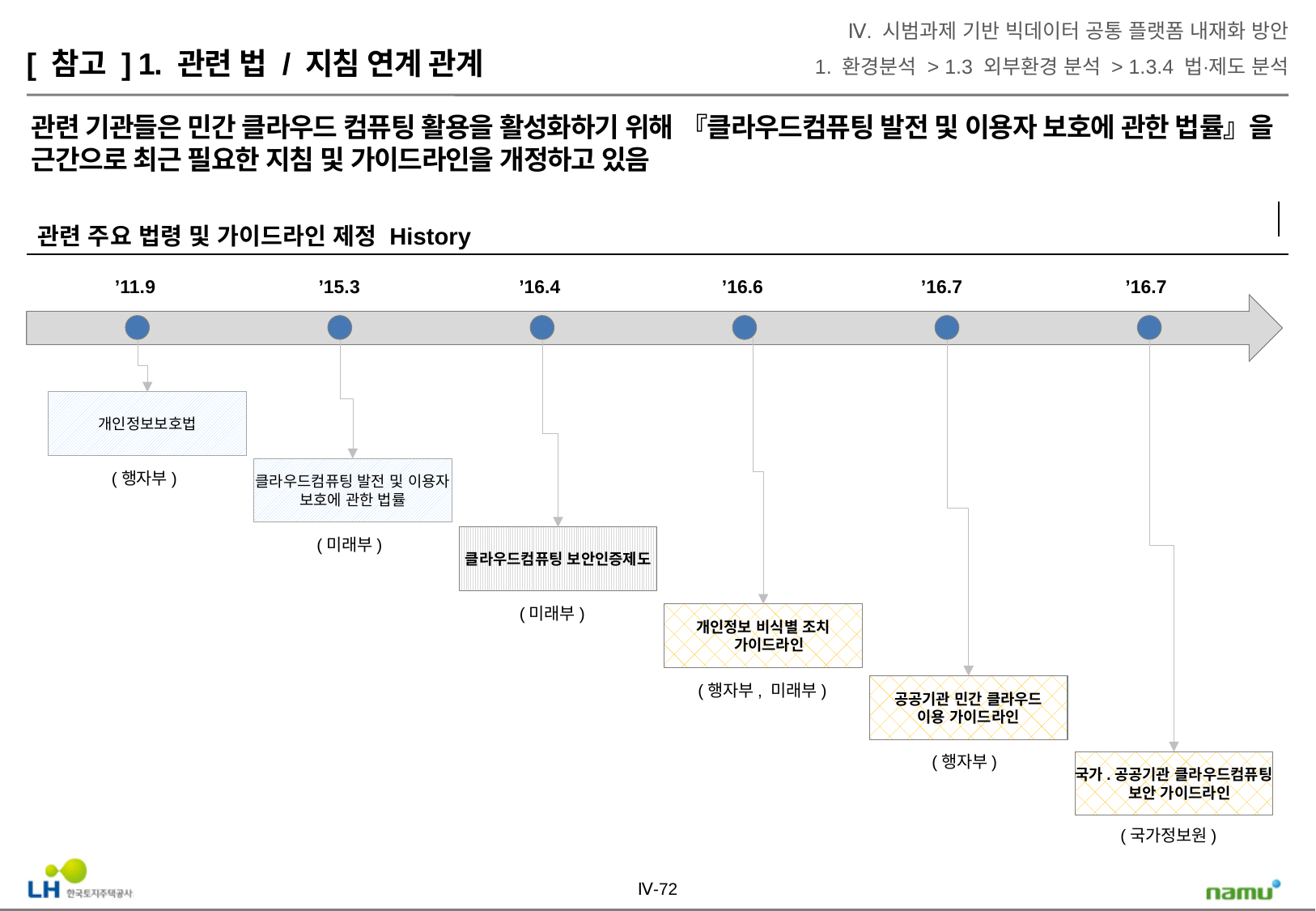

Ⅳ. 시범과제 기반 빅데이터 공통 플랫폼 내재화 방안
1. 환경분석 > 1.3 외부환경 분석 > 1.3.4 법∙제도 분석
[ 참고 ] 1. 관련 법 / 지침 연계 관계
관련 기관들은 민간 클라우드 컴퓨팅 활용을 활성화하기 위해 『클라우드컴퓨팅 발전 및 이용자 보호에 관한 법률』을 근간으로 최근 필요한 지침 및 가이드라인을 개정하고 있음
관련 주요 법령 및 가이드라인 제정 History
’11.9
’15.3
’16.4
’16.6
’16.7
’16.7

개인정보보호법
클라우드컴퓨팅 발전 및 이용자 보호에 관한 법률
(행자부)
(미래부)
클라우드컴퓨팅 보안인증제도
(미래부)
개인정보 비식별 조치 가이드라인
(행자부, 미래부)
공공기관 민간 클라우드
이용 가이드라인
(행자부)
국가.공공기관 클라우드컴퓨팅 보안 가이드라인
(국가정보원)